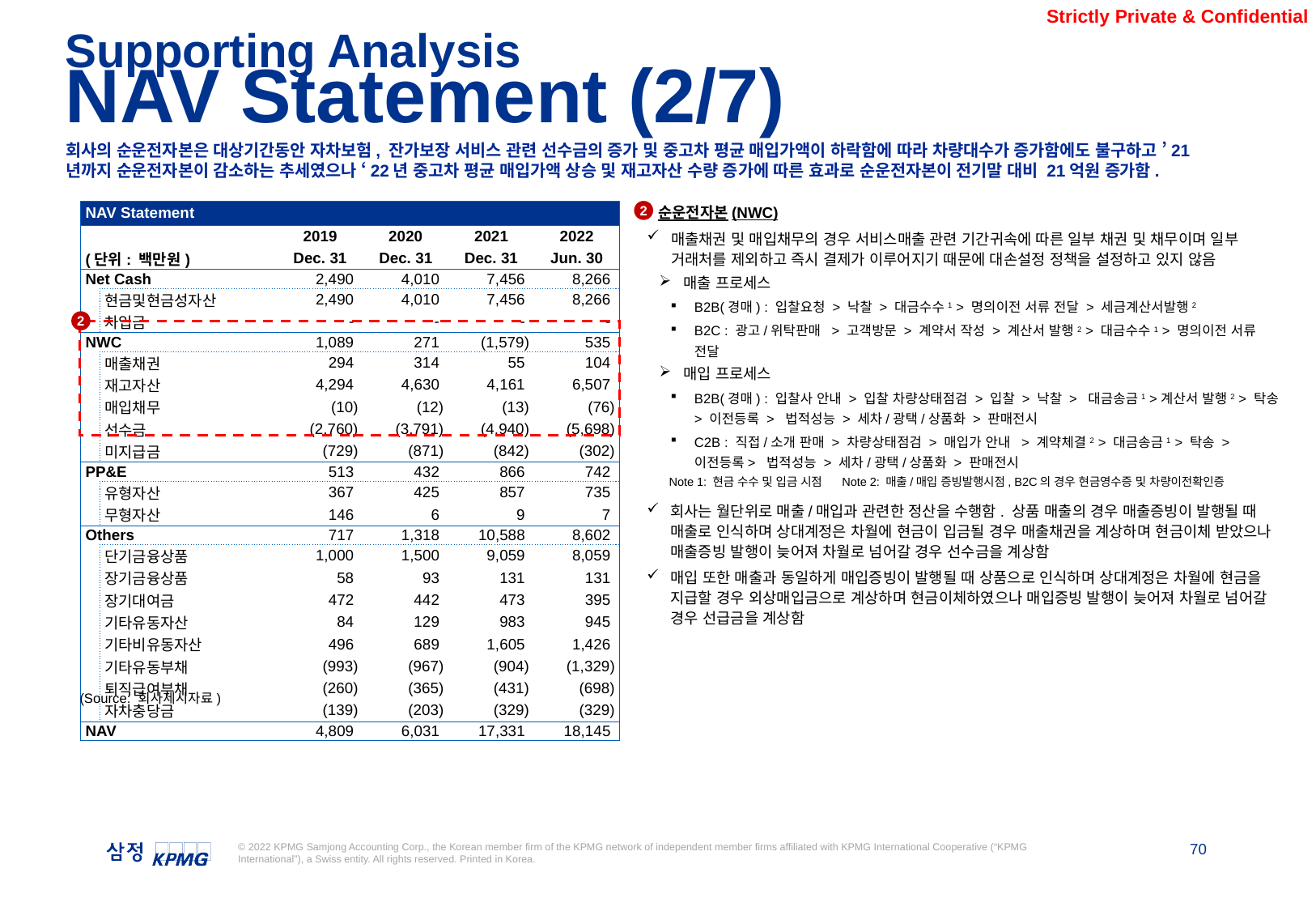

Supporting Analysis
NAV Statement (2/7)
회사의 순운전자본은 대상기간동안 자차보험, 잔가보장 서비스 관련 선수금의 증가 및 중고차 평균 매입가액이 하락함에 따라 차량대수가 증가함에도 불구하고 ’21년까지 순운전자본이 감소하는 추세였으나 ‘22년 중고차 평균 매입가액 상승 및 재고자산 수량 증가에 따른 효과로 순운전자본이 전기말 대비 21억원 증가함.
2
| NAV Statement |  |  |  |  |  |
| --- | --- | --- | --- | --- | --- |
|  |  | 2019 | 2020 | 2021 | 2022 |
| (단위: 백만원) |  | Dec. 31 | Dec. 31 | Dec. 31 | Jun. 30 |
| Net Cash |  | 2,490 | 4,010 | 7,456 | 8,266 |
|  | 현금및현금성자산 | 2,490 | 4,010 | 7,456 | 8,266 |
|  | 차입금 | - | - | - | - |
| NWC |  | 1,089 | 271 | (1,579) | 535 |
|  | 매출채권 | 294 | 314 | 55 | 104 |
|  | 재고자산 | 4,294 | 4,630 | 4,161 | 6,507 |
|  | 매입채무 | (10) | (12) | (13) | (76) |
|  | 선수금 | (2,760) | (3,791) | (4,940) | (5,698) |
|  | 미지급금 | (729) | (871) | (842) | (302) |
| PP&E |  | 513 | 432 | 866 | 742 |
|  | 유형자산 | 367 | 425 | 857 | 735 |
|  | 무형자산 | 146 | 6 | 9 | 7 |
| Others |  | 717 | 1,318 | 10,588 | 8,602 |
|  | 단기금융상품 | 1,000 | 1,500 | 9,059 | 8,059 |
|  | 장기금융상품 | 58 | 93 | 131 | 131 |
|  | 장기대여금 | 472 | 442 | 473 | 395 |
|  | 기타유동자산 | 84 | 129 | 983 | 945 |
|  | 기타비유동자산 | 496 | 689 | 1,605 | 1,426 |
|  | 기타유동부채 | (993) | (967) | (904) | (1,329) |
|  | 퇴직급여부채 | (260) | (365) | (431) | (698) |
|  | 자차충당금 | (139) | (203) | (329) | (329) |
| NAV |  | 4,809 | 6,031 | 17,331 | 18,145 |
순운전자본(NWC)
매출채권 및 매입채무의 경우 서비스매출 관련 기간귀속에 따른 일부 채권 및 채무이며 일부 거래처를 제외하고 즉시 결제가 이루어지기 때문에 대손설정 정책을 설정하고 있지 않음
매출 프로세스
B2B(경매) : 입찰요청 > 낙찰 > 대금수수1 > 명의이전 서류 전달 > 세금계산서발행2
B2C : 광고/위탁판매  > 고객방문 > 계약서 작성 > 계산서 발행2 > 대금수수1 > 명의이전 서류 전달
매입 프로세스
B2B(경매) : 입찰사 안내 > 입찰 차량상태점검 > 입찰 > 낙찰 >  대금송금1 >계산서 발행2 > 탁송 > 이전등록 >  법적성능 > 세차/광택/상품화 > 판매전시
C2B : 직접/소개 판매 > 차량상태점검 > 매입가 안내  > 계약체결2 > 대금송금1 > 탁송 >이전등록>  법적성능 > 세차/광택/상품화 > 판매전시

회사는 월단위로 매출/매입과 관련한 정산을 수행함. 상품 매출의 경우 매출증빙이 발행될 때 매출로 인식하며 상대계정은 차월에 현금이 입금될 경우 매출채권을 계상하며 현금이체 받았으나 매출증빙 발행이 늦어져 차월로 넘어갈 경우 선수금을 계상함
매입 또한 매출과 동일하게 매입증빙이 발행될 때 상품으로 인식하며 상대계정은 차월에 현금을 지급할 경우 외상매입금으로 계상하며 현금이체하였으나 매입증빙 발행이 늦어져 차월로 넘어갈 경우 선급금을 계상함

2

Note 1: 현금 수수 및 입금 시점
Note 2: 매출/매입 증빙발행시점, B2C의 경우 현금영수증 및 차량이전확인증

(Source: 회사제시자료)